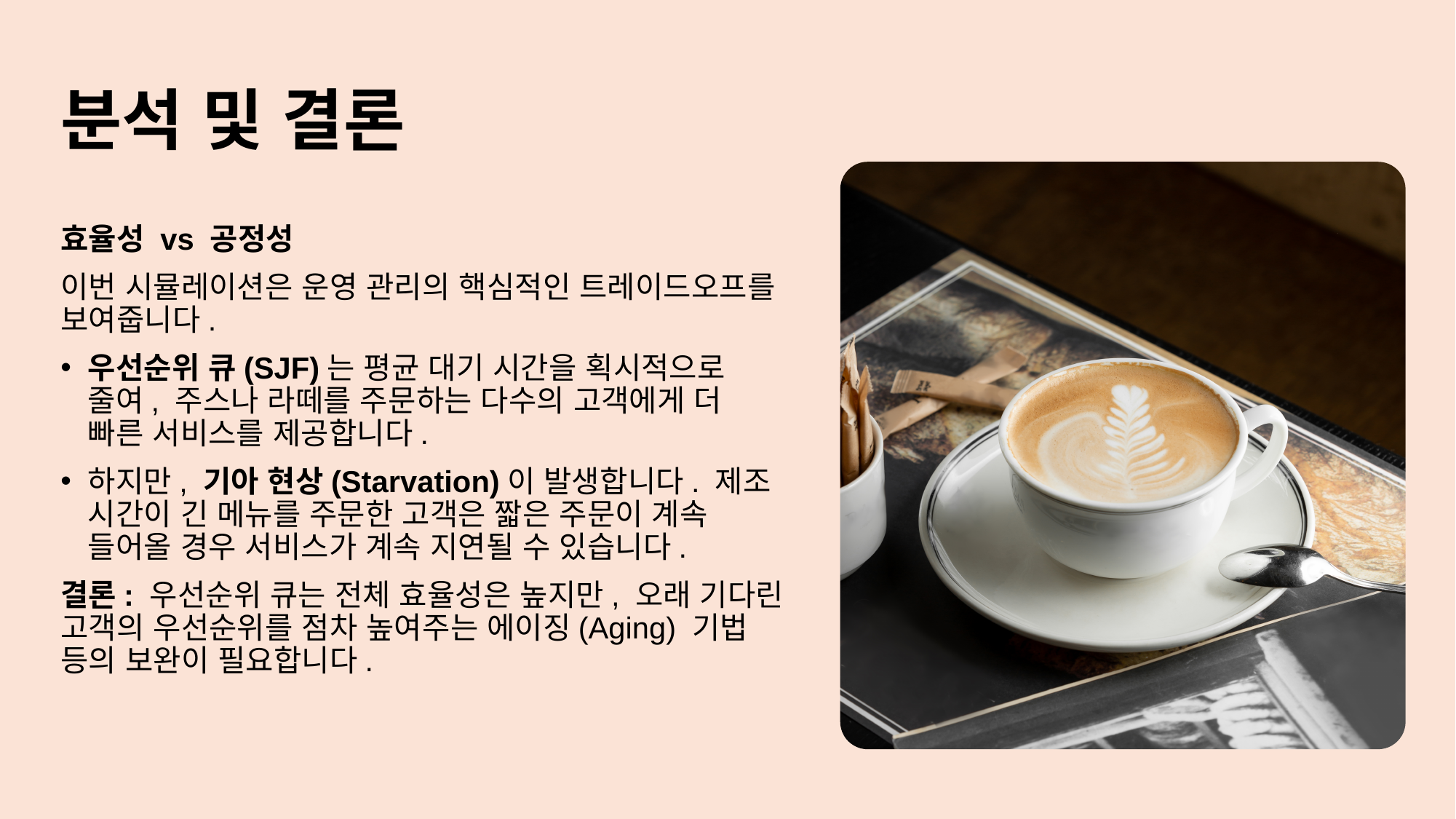

# 분석 및 결론

효율성 vs 공정성
이번 시뮬레이션은 운영 관리의 핵심적인 트레이드오프를 보여줍니다.
우선순위 큐(SJF)는 평균 대기 시간을 획시적으로 줄여, 주스나 라떼를 주문하는 다수의 고객에게 더 빠른 서비스를 제공합니다.
하지만, 기아 현상(Starvation)이 발생합니다. 제조 시간이 긴 메뉴를 주문한 고객은 짧은 주문이 계속 들어올 경우 서비스가 계속 지연될 수 있습니다.
결론: 우선순위 큐는 전체 효율성은 높지만, 오래 기다린 고객의 우선순위를 점차 높여주는 에이징(Aging) 기법 등의 보완이 필요합니다.